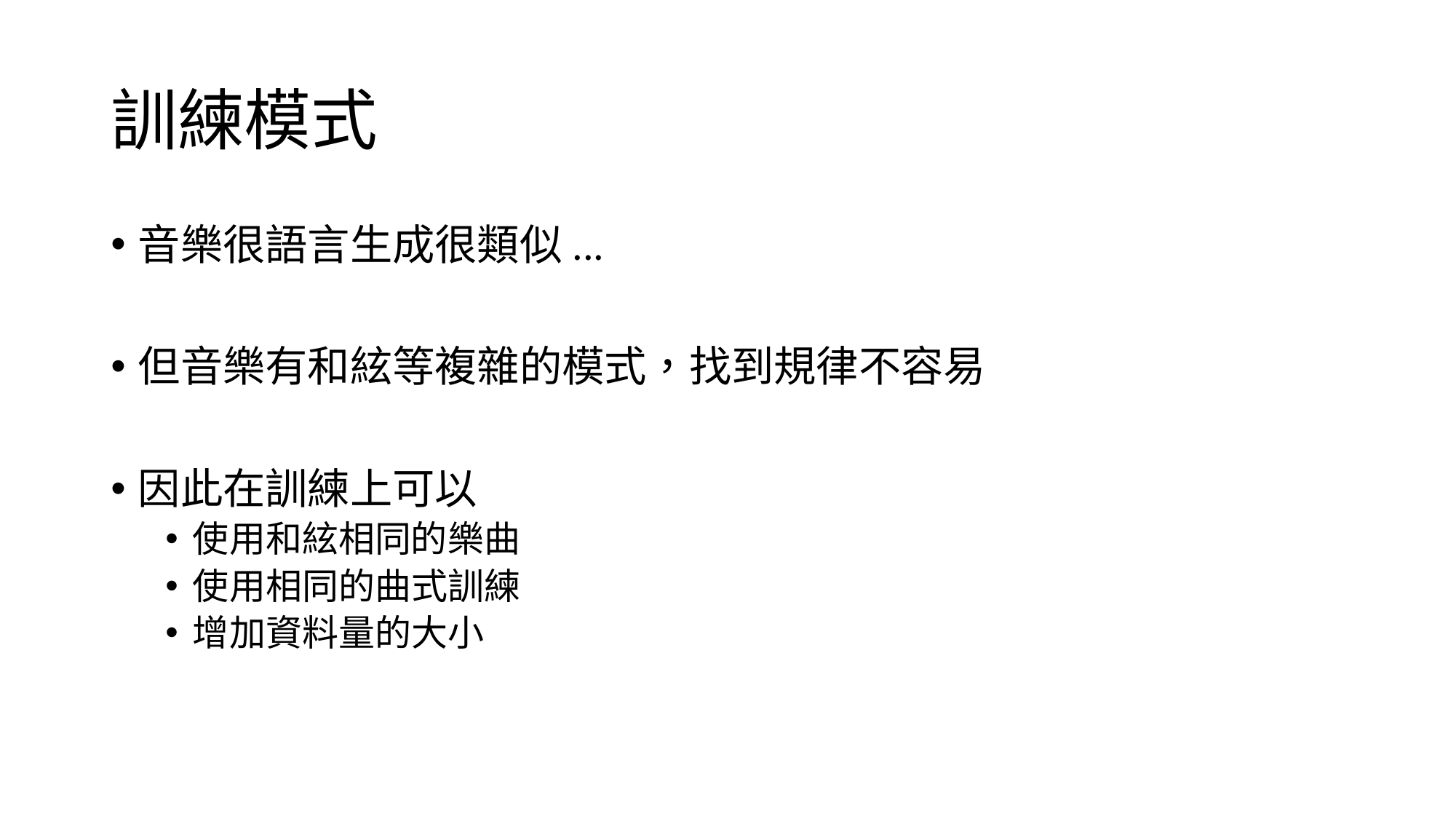

# 訓練模式
音樂很語言生成很類似...

但音樂有和絃等複雜的模式，找到規律不容易

因此在訓練上可以
使用和絃相同的樂曲
使用相同的曲式訓練
增加資料量的大小